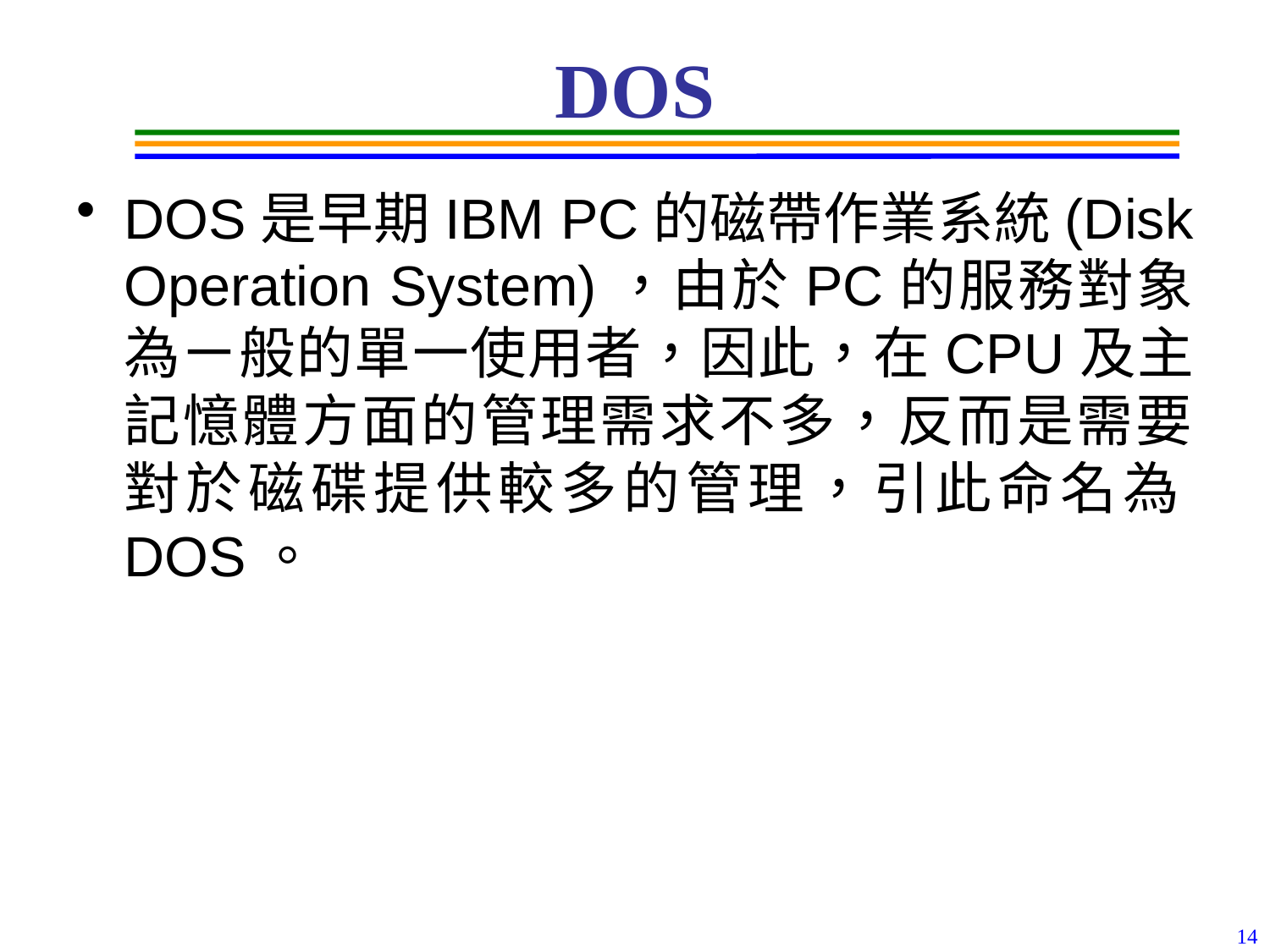

# DOS
DOS是早期IBM PC的磁帶作業系統(Disk Operation System)，由於PC的服務對象為ㄧ般的單一使用者，因此，在CPU及主記憶體方面的管理需求不多，反而是需要對於磁碟提供較多的管理，引此命名為DOS。

14